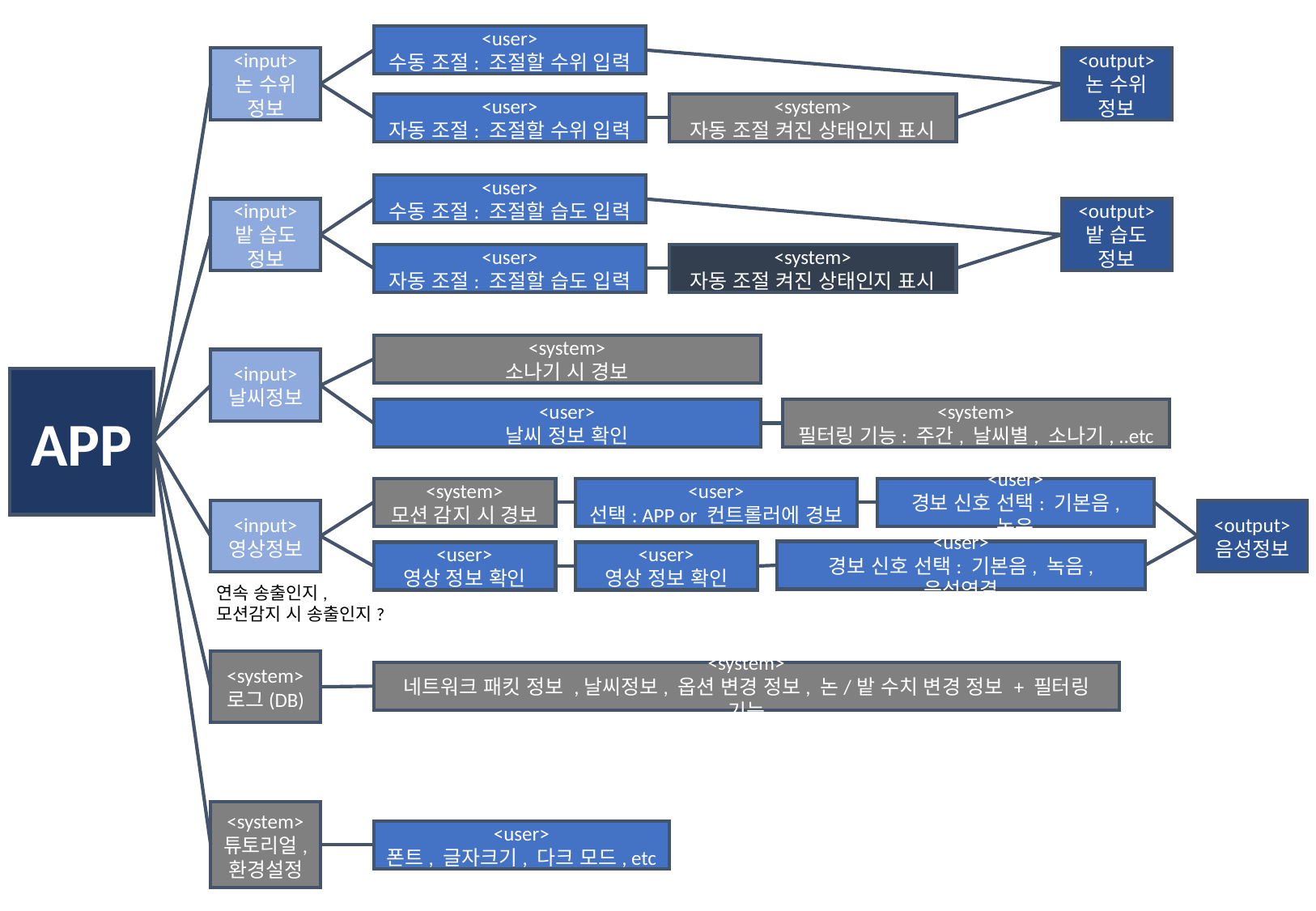

<user>
수동 조절: 조절할 수위 입력
<input>
논 수위
정보
<output>
논 수위
정보
<user>
자동 조절: 조절할 수위 입력
<system>
자동 조절 켜진 상태인지 표시
<user>
수동 조절: 조절할 습도 입력
<input>
밭 습도
정보
<output>
밭 습도
정보
<user>
자동 조절: 조절할 습도 입력
<system>
자동 조절 켜진 상태인지 표시
<system>
소나기 시 경보
<input>
날씨정보
APP
<user>
날씨 정보 확인
<system>
필터링 기능: 주간, 날씨별, 소나기, ..etc
<system>
모션 감지 시 경보
<user>
선택: APP or 컨트롤러에 경보
<user>
경보 신호 선택: 기본음, 녹음
<input>
영상정보
<output>
음성정보
<user>
경보 신호 선택: 기본음, 녹음, 음성연결
<user>
영상 정보 확인
<user>
영상 정보 확인
연속 송출인지,
모션감지 시 송출인지?
<system>
로그(DB)
<system>
네트워크 패킷 정보 ,날씨정보, 옵션 변경 정보, 논/밭 수치 변경 정보 + 필터링 기능
<system>
튜토리얼,
환경설정
<user>
폰트, 글자크기, 다크 모드, etc